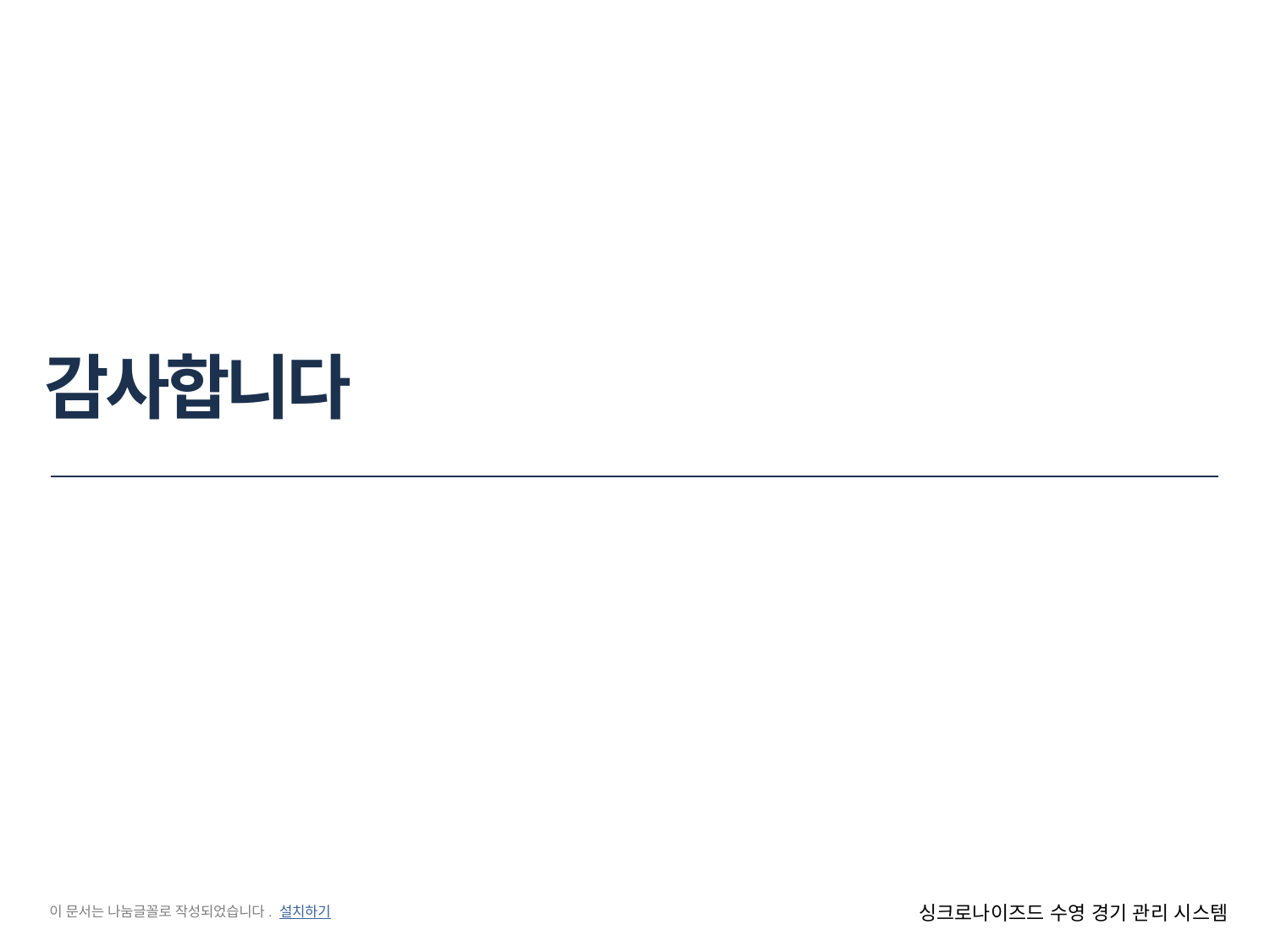

# 감사합니다
이 문서는 나눔글꼴로 작성되었습니다. 설치하기
싱크로나이즈드 수영 경기 관리 시스템